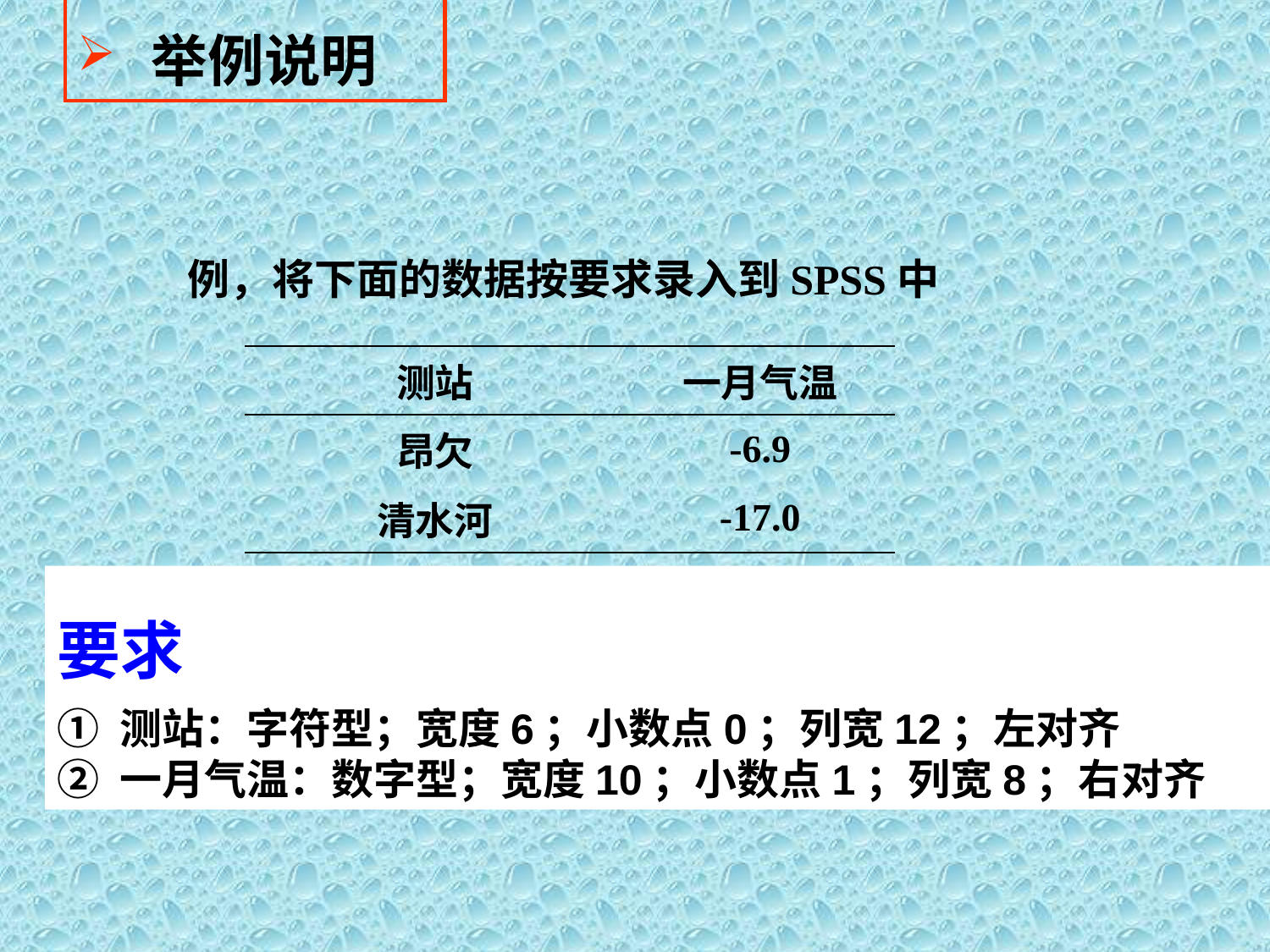

举例说明
例，将下面的数据按要求录入到SPSS中
| 测站 | 一月气温 |
| --- | --- |
| 昂欠 | -6.9 |
| 清水河 | -17.0 |
要求
① 测站：字符型；宽度6；小数点0；列宽12；左对齐
② 一月气温：数字型；宽度10；小数点1；列宽8；右对齐